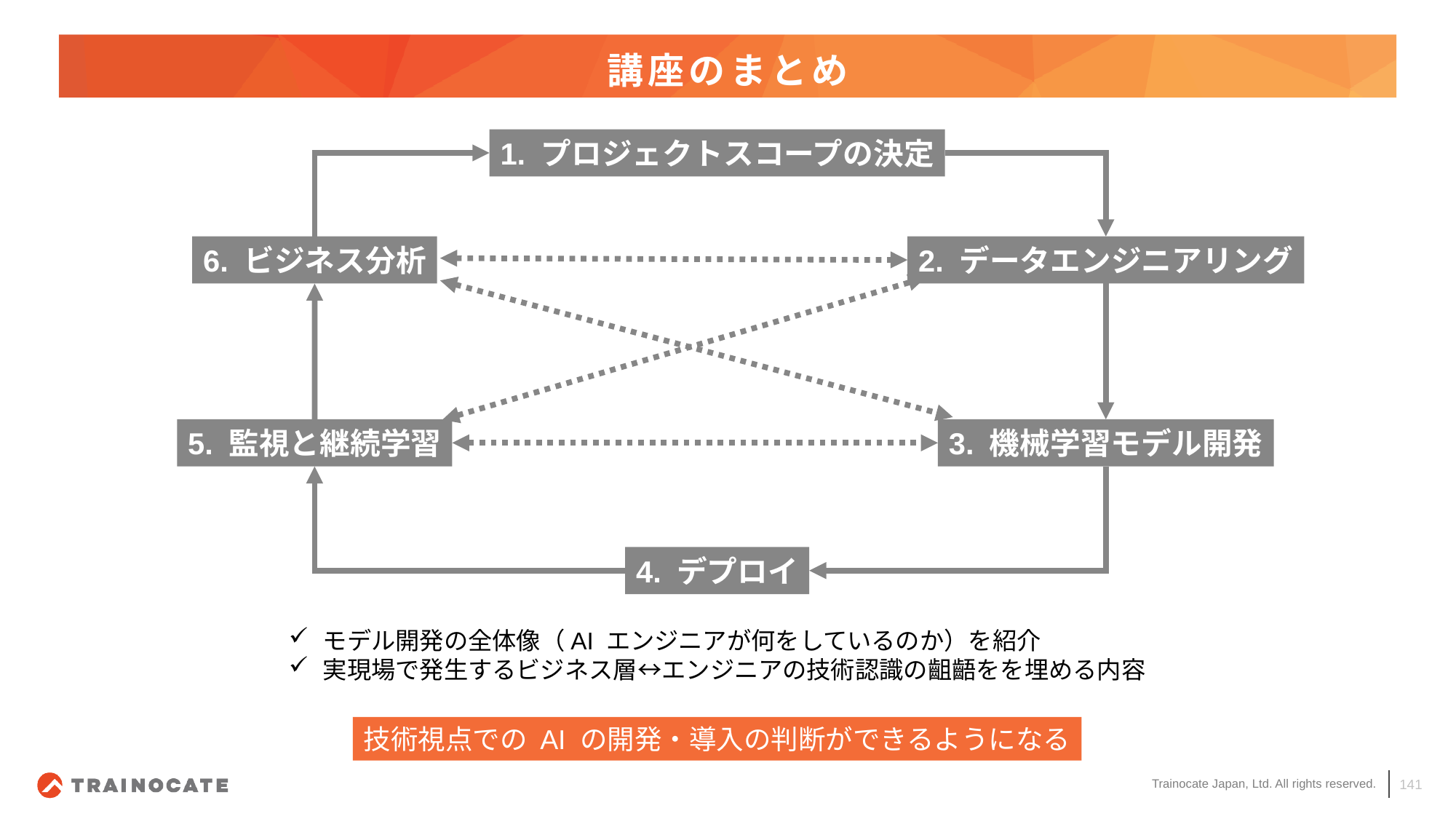

# 講座のまとめ
1. プロジェクトスコープの決定
6. ビジネス分析
2. データエンジニアリング
5. 監視と継続学習
3. 機械学習モデル開発
4. デプロイ
モデル開発の全体像（AI エンジニアが何をしているのか）を紹介
実現場で発生するビジネス層↔エンジニアの技術認識の齟齬をを埋める内容
技術視点での AI の開発・導入の判断ができるようになる
141